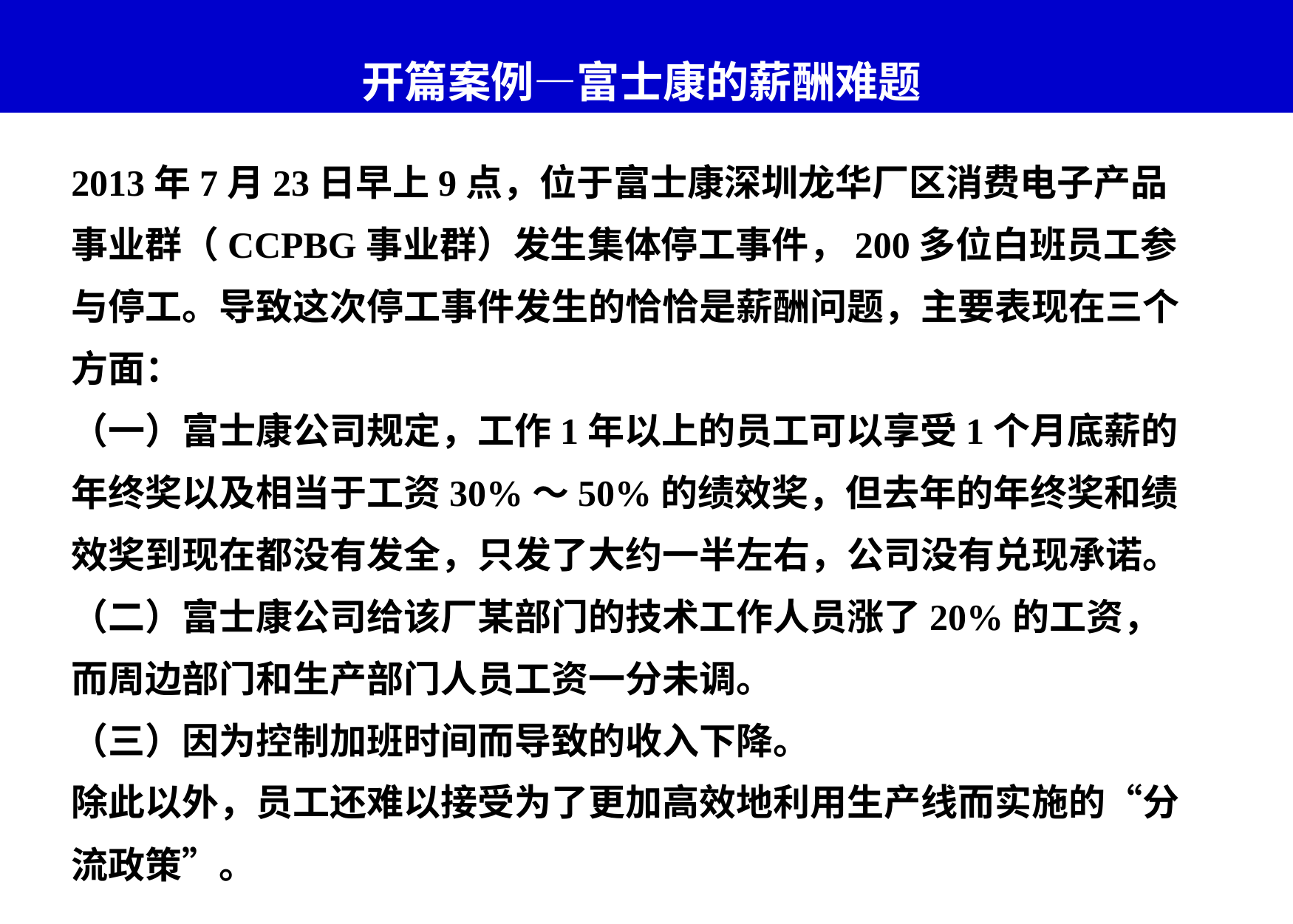

# 开篇案例—富士康的薪酬难题
2013年7月23日早上9点，位于富士康深圳龙华厂区消费电子产品事业群（CCPBG事业群）发生集体停工事件，200多位白班员工参与停工。导致这次停工事件发生的恰恰是薪酬问题，主要表现在三个方面：
（一）富士康公司规定，工作1年以上的员工可以享受1个月底薪的年终奖以及相当于工资30%～50%的绩效奖，但去年的年终奖和绩效奖到现在都没有发全，只发了大约一半左右，公司没有兑现承诺。
（二）富士康公司给该厂某部门的技术工作人员涨了20%的工资，而周边部门和生产部门人员工资一分未调。
（三）因为控制加班时间而导致的收入下降。
除此以外，员工还难以接受为了更加高效地利用生产线而实施的“分流政策”。